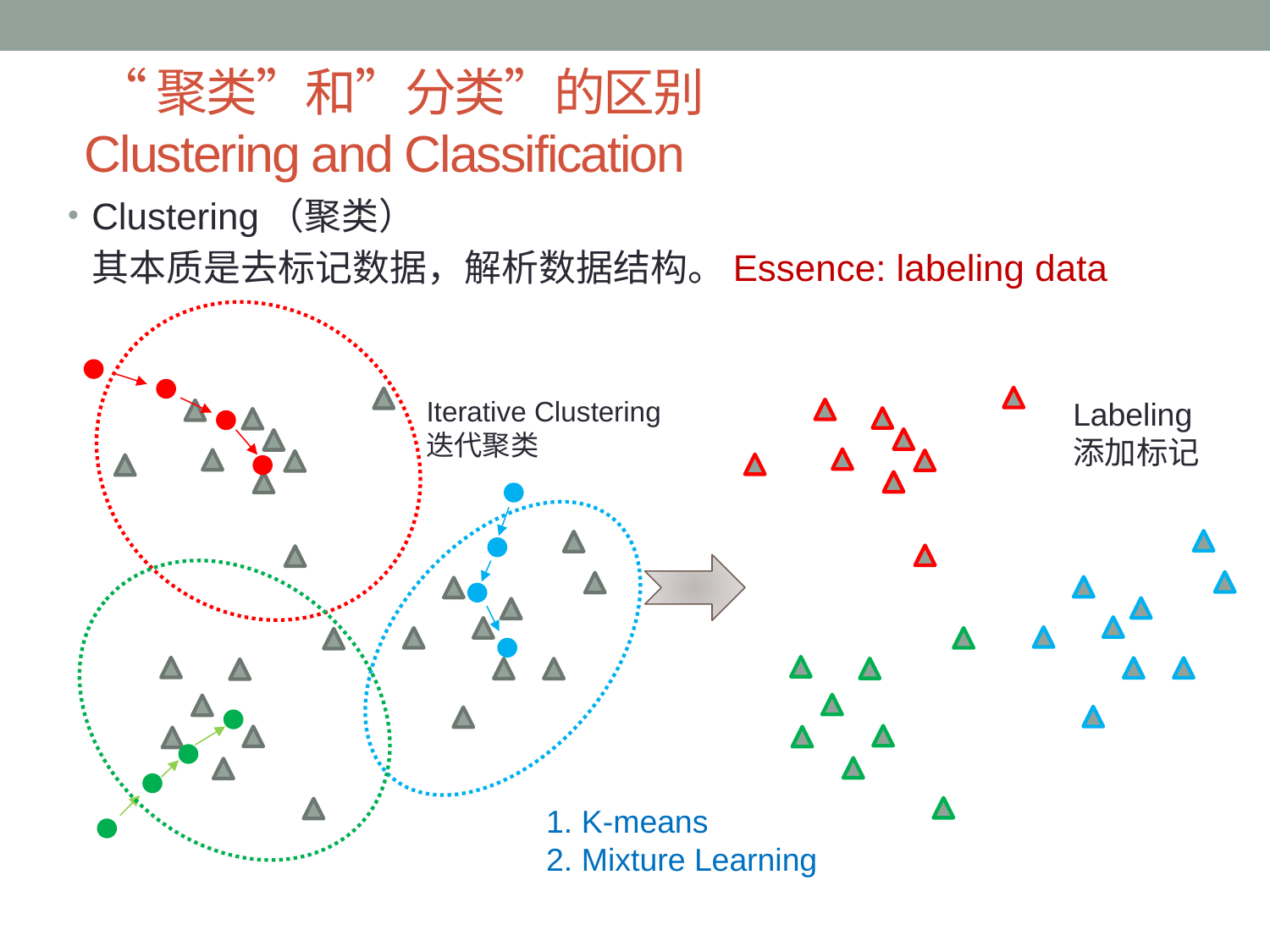

# “聚类”和”分类”的区别 Clustering and Classification
Clustering（聚类）
  其本质是去标记数据，解析数据结构。Essence: labeling data

Iterative Clustering
迭代聚类

Labeling
添加标记

1. K-means
2. Mixture Learning